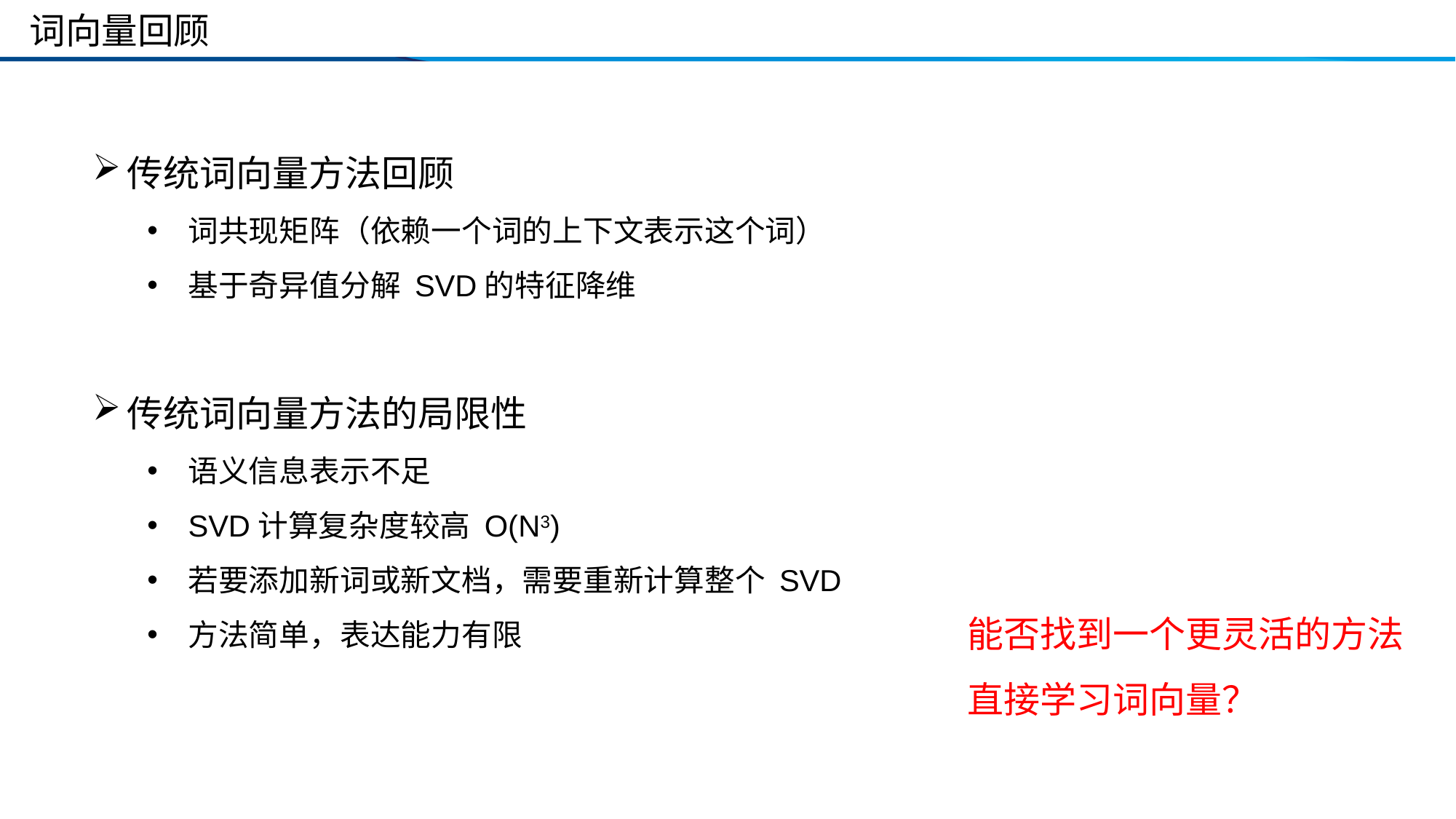

# 词向量回顾
传统词向量方法回顾
词共现矩阵（依赖一个词的上下文表示这个词）
基于奇异值分解 SVD的特征降维

传统词向量方法的局限性
语义信息表示不足
SVD计算复杂度较高 O(N3)
若要添加新词或新文档，需要重新计算整个 SVD
方法简单，表达能力有限
能否找到一个更灵活的方法直接学习词向量？